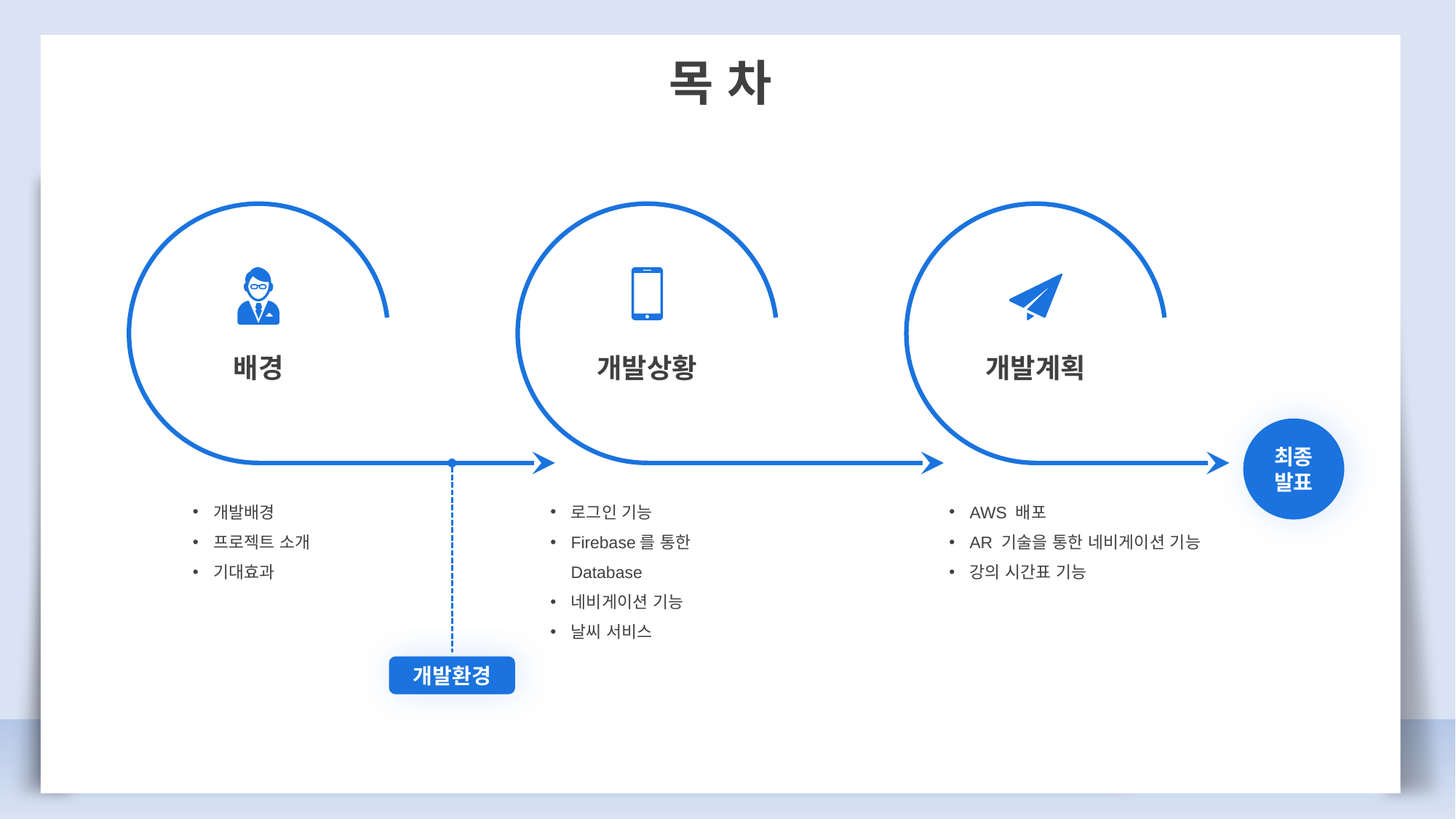

목 차

배경
개발상황
개발계획
최종
발표
개발배경
프로젝트 소개
기대효과
로그인 기능
Firebase를 통한 Database
네비게이션 기능
날씨 서비스
AWS 배포
AR 기술을 통한 네비게이션 기능
강의 시간표 기능
개발환경